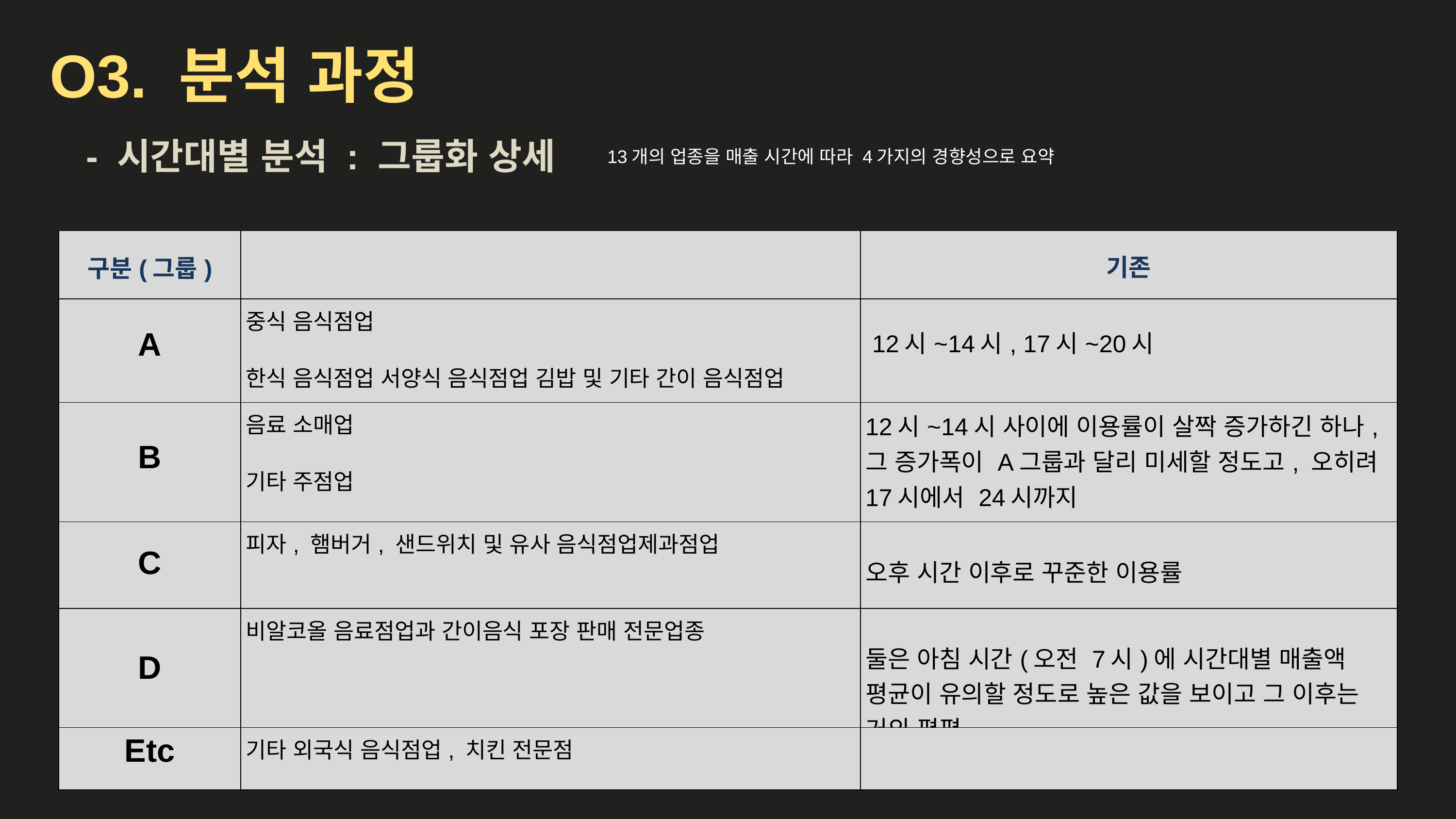

O3. 분석 과정
- 시간대별 분석 : 그룹화 상세
 13개의 업종을 매출 시간에 따라 4가지의 경향성으로 요약

| 구분(그룹) |  | 기존 |
| --- | --- | --- |
| A | 중식 음식점업 한식 음식점업 서양식 음식점업 김밥 및 기타 간이 음식점업 | 12시~14시, 17시~20시 |
| B | 음료 소매업 기타 주점업 | 12시~14시 사이에 이용률이 살짝 증가하긴 하나, 그 증가폭이 A그룹과 달리 미세할 정도고, 오히려 17시에서 24시까지 |
| C | 피자, 햄버거, 샌드위치 및 유사 음식점업제과점업 | 오후 시간 이후로 꾸준한 이용률 |
| D | 비알코올 음료점업과 간이음식 포장 판매 전문업종 | 둘은 아침 시간(오전 7시)에 시간대별 매출액 평균이 유의할 정도로 높은 값을 보이고 그 이후는 거의 평평 |
| Etc | 기타 외국식 음식점업, 치킨 전문점 |  |